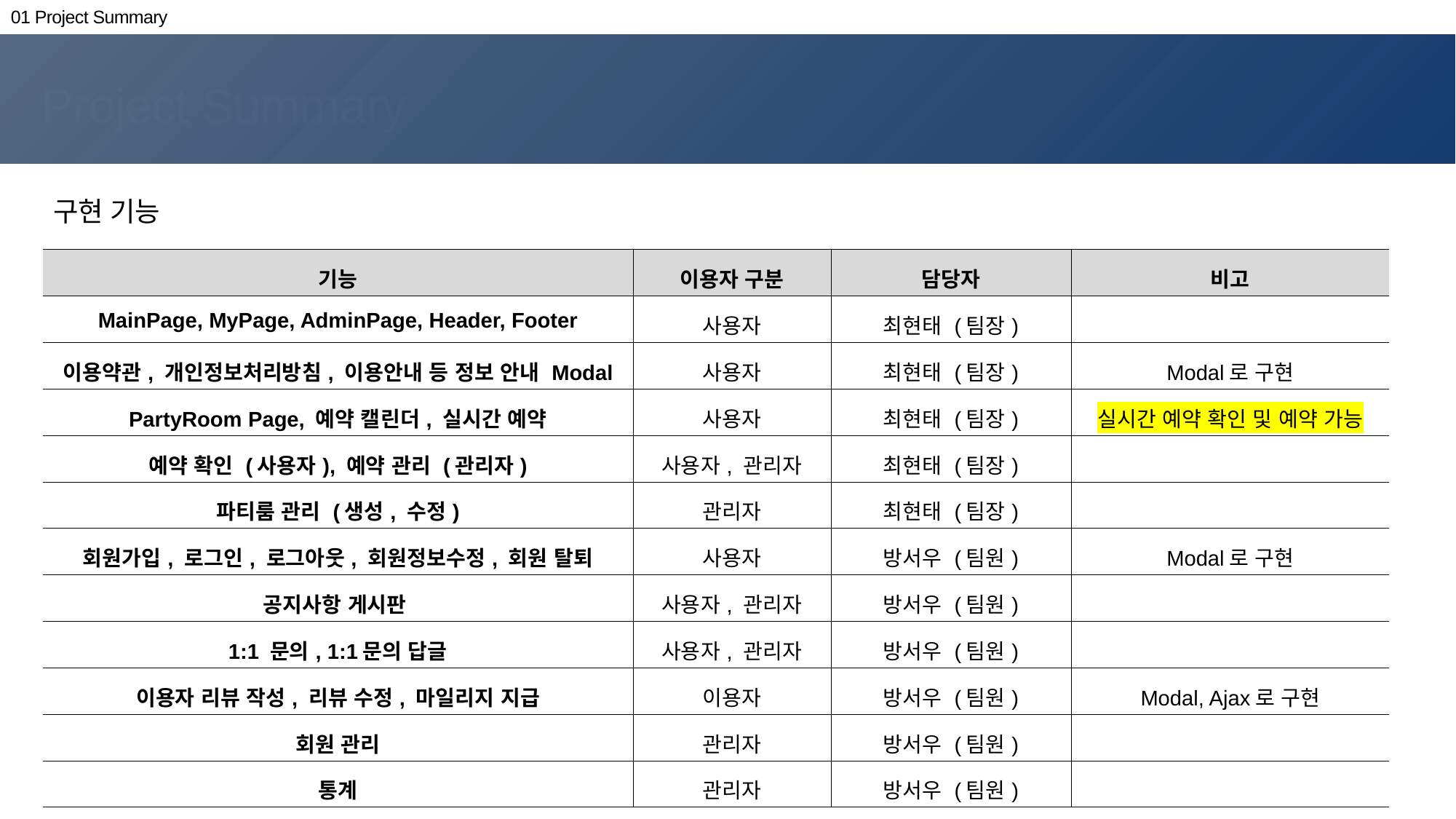

01 Project Summary

Project Summary
구현 기능
| 기능 | 이용자 구분 | 담당자 | 비고 |
| --- | --- | --- | --- |
| MainPage, MyPage, AdminPage, Header, Footer | 사용자 | 최현태 (팀장) |  |
| 이용약관, 개인정보처리방침, 이용안내 등 정보 안내 Modal | 사용자 | 최현태 (팀장) | Modal로 구현 |
| PartyRoom Page, 예약 캘린더, 실시간 예약 | 사용자 | 최현태 (팀장) | 실시간 예약 확인 및 예약 가능 |
| 예약 확인 (사용자), 예약 관리 (관리자) | 사용자, 관리자 | 최현태 (팀장) |  |
| 파티룸 관리 (생성, 수정) | 관리자 | 최현태 (팀장) |  |
| 회원가입, 로그인, 로그아웃, 회원정보수정, 회원 탈퇴 | 사용자 | 방서우 (팀원) | Modal로 구현 |
| 공지사항 게시판 | 사용자, 관리자 | 방서우 (팀원) |  |
| 1:1 문의, 1:1문의 답글 | 사용자, 관리자 | 방서우 (팀원) |  |
| 이용자 리뷰 작성, 리뷰 수정, 마일리지 지급 | 이용자 | 방서우 (팀원) | Modal, Ajax로 구현 |
| 회원 관리 | 관리자 | 방서우 (팀원) |  |
| 통계 | 관리자 | 방서우 (팀원) |  |